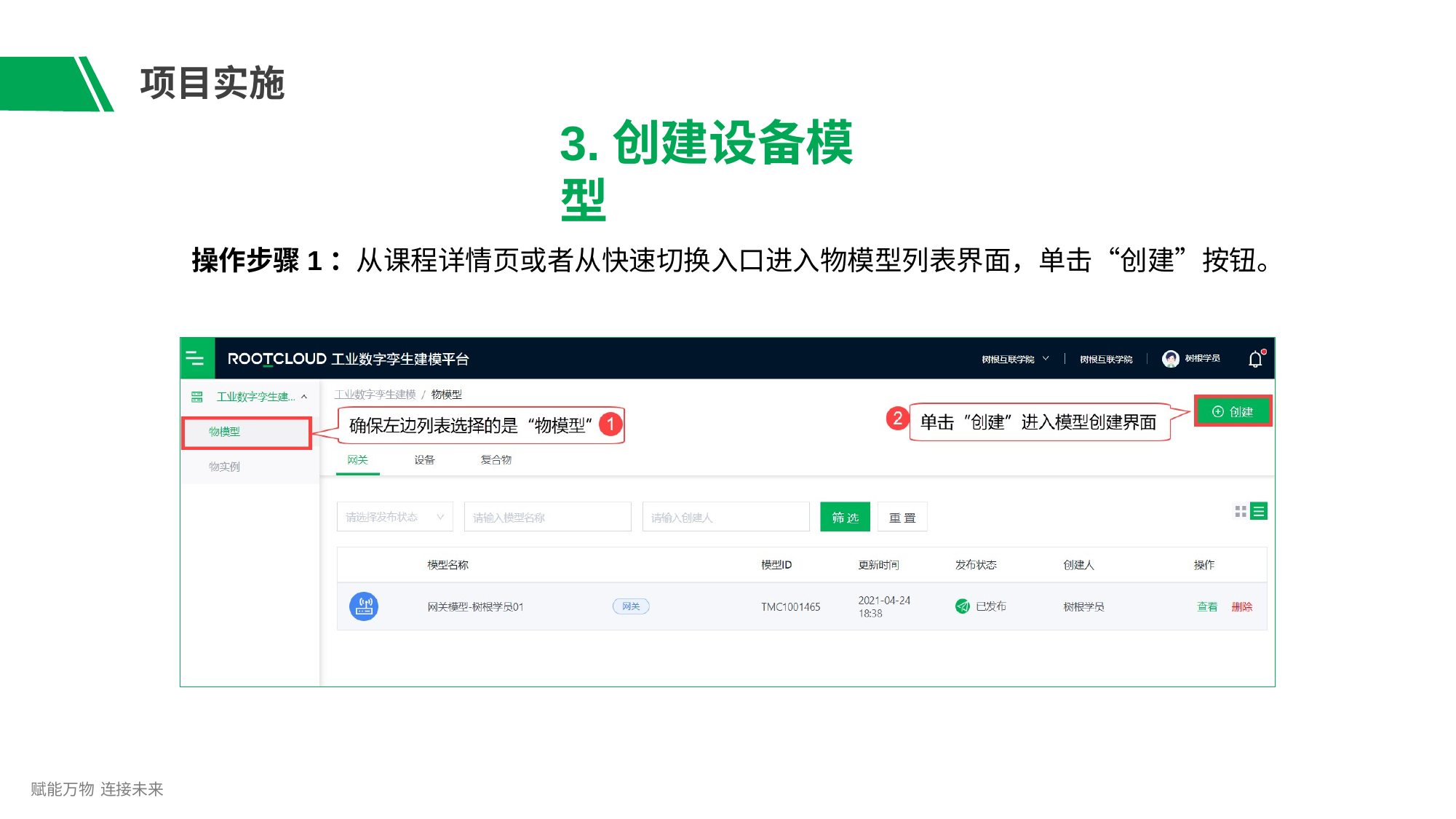

# 项目实施
3.创建设备模型
操作步骤1：从课程详情页或者从快速切换入口进入物模型列表界面，单击“创建”按钮。

赋能万物 连接未来